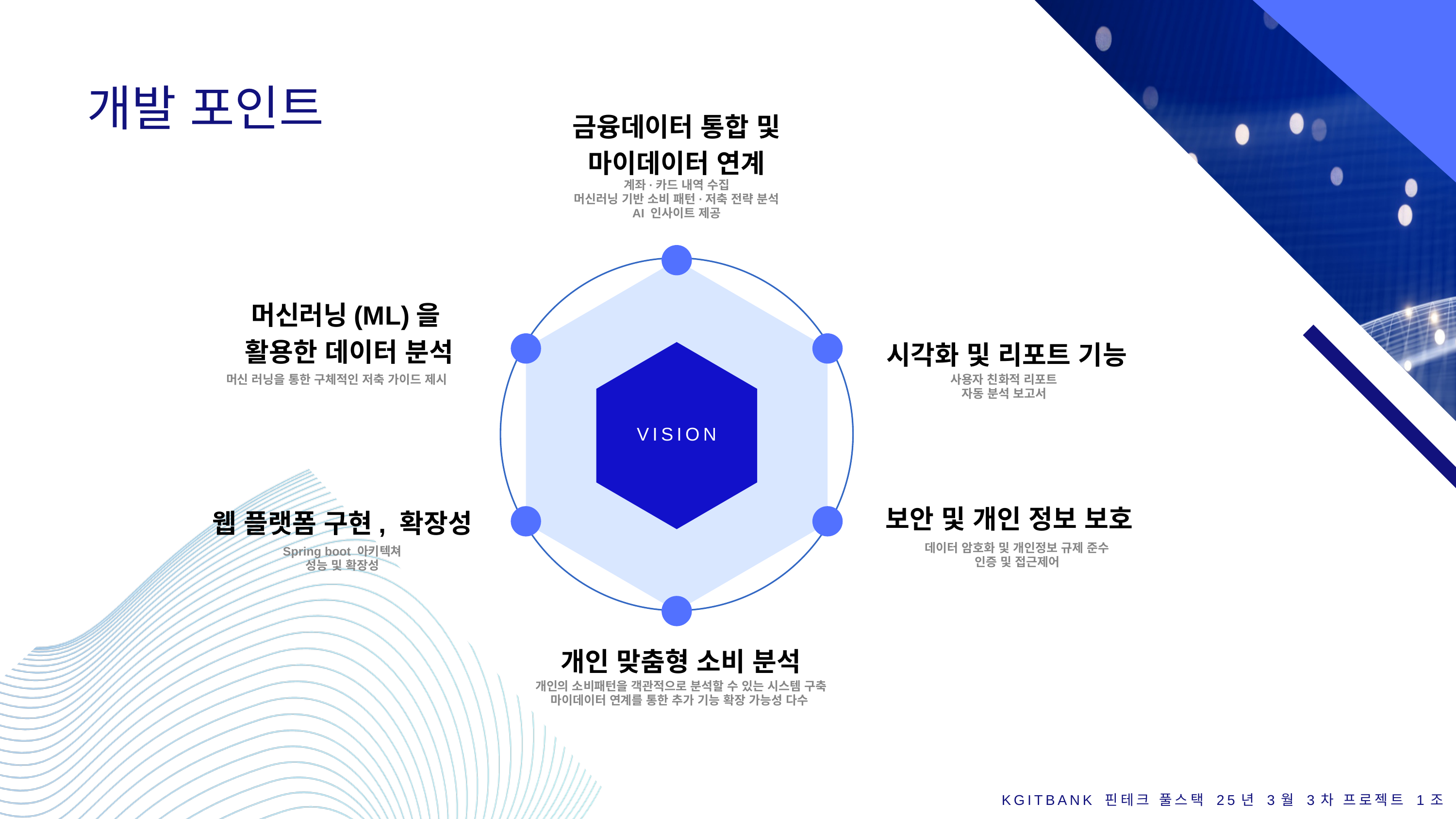

개발 포인트
금융데이터 통합 및 마이데이터 연계
계좌·카드 내역 수집
머신러닝 기반 소비 패턴·저축 전략 분석
AI 인사이트 제공

머신러닝(ML)을
활용한 데이터 분석
시각화 및 리포트 기능

사용자 친화적 리포트
자동 분석 보고서
머신 러닝을 통한 구체적인 저축 가이드 제시
VISION

보안 및 개인 정보 보호
웹 플랫폼 구현, 확장성

데이터 암호화 및 개인정보 규제 준수
인증 및 접근제어
Spring boot 아키텍쳐
성능 및 확장성

개인 맞춤형 소비 분석
개인의 소비패턴을 객관적으로 분석할 수 있는 시스템 구축
마이데이터 연계를 통한 추가 기능 확장 가능성 다수
KGITBANK 핀테크 풀스택 25년 3월 3차 프로젝트 1조